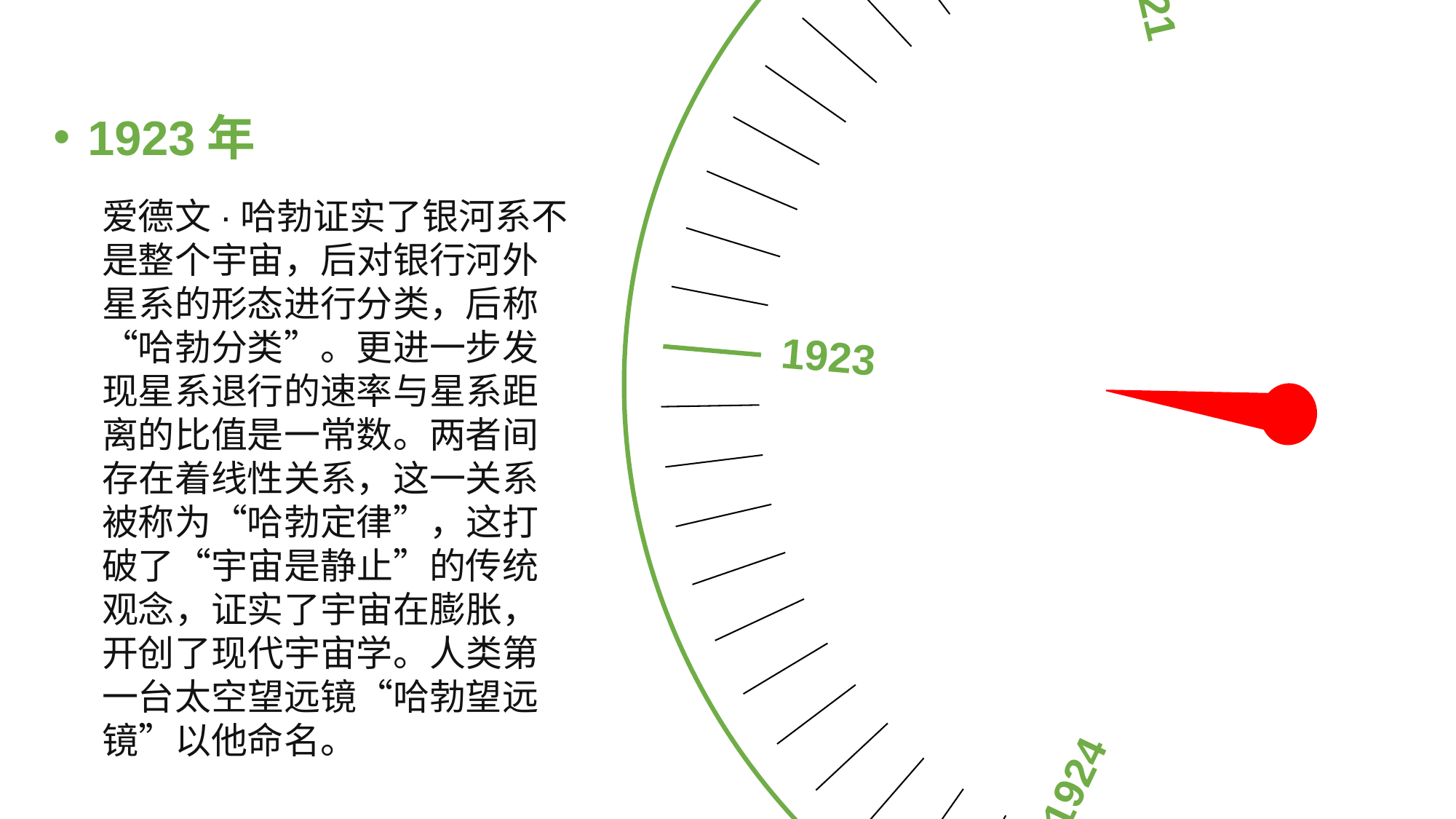

1921
1926
1923
1925
1924
1923年
爱德文·哈勃证实了银河系不是整个宇宙，后对银行河外星系的形态进行分类，后称“哈勃分类”。更进一步发现星系退行的速率与星系距离的比值是一常数。两者间存在着线性关系，这一关系被称为“哈勃定律”，这打破了“宇宙是静止”的传统观念，证实了宇宙在膨胀，开创了现代宇宙学。人类第一台太空望远镜“哈勃望远镜”以他命名。